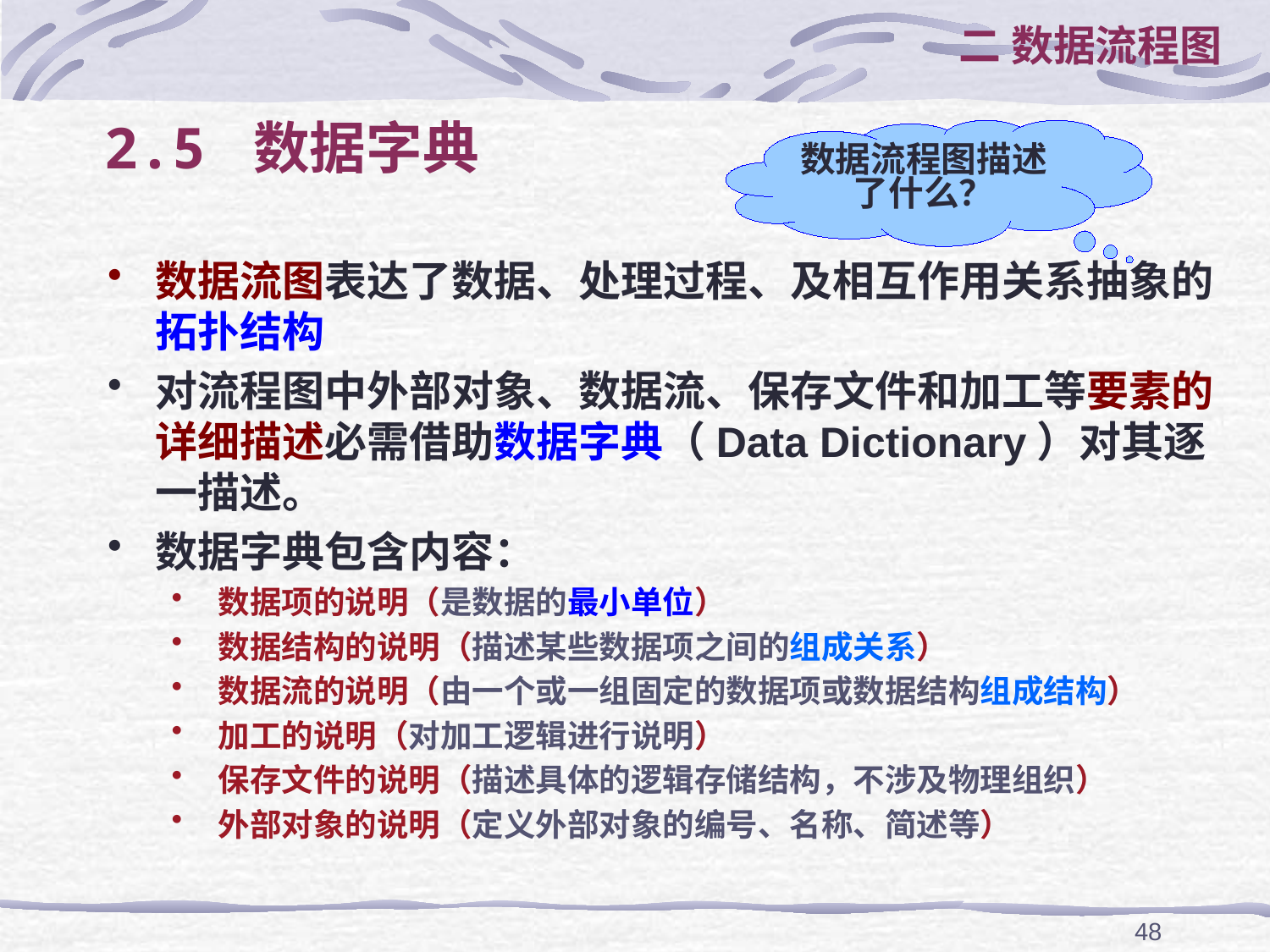

二 数据流程图
# 2.5 数据字典
数据流程图描述了什么？
数据流图表达了数据、处理过程、及相互作用关系抽象的拓扑结构
对流程图中外部对象、数据流、保存文件和加工等要素的详细描述必需借助数据字典（Data Dictionary）对其逐一描述。
数据字典包含内容：
数据项的说明（是数据的最小单位）
数据结构的说明（描述某些数据项之间的组成关系）
数据流的说明（由一个或一组固定的数据项或数据结构组成结构）
加工的说明（对加工逻辑进行说明）
保存文件的说明（描述具体的逻辑存储结构，不涉及物理组织）
外部对象的说明（定义外部对象的编号、名称、简述等）
48